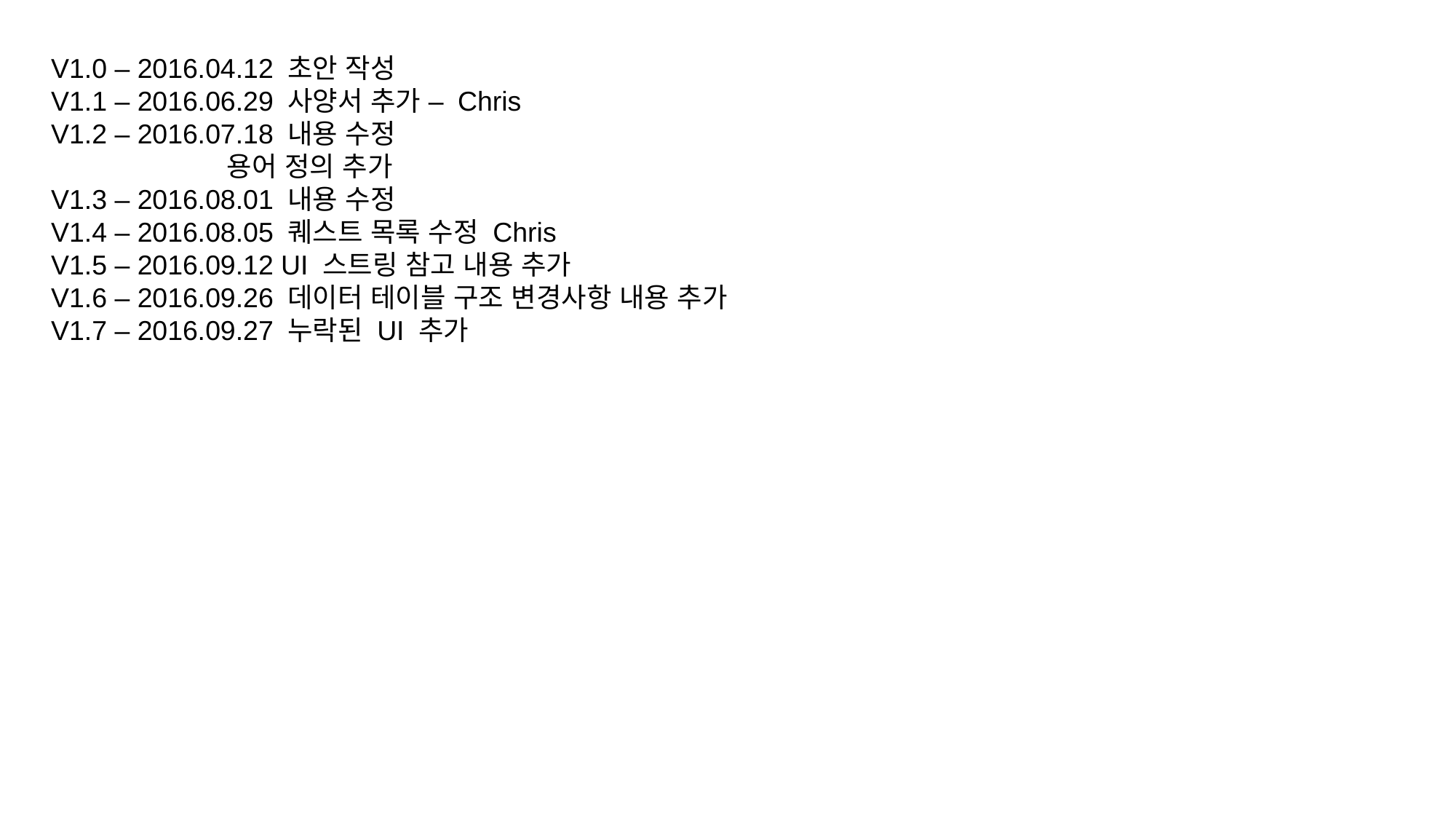

V1.0 – 2016.04.12 초안 작성
V1.1 – 2016.06.29 사양서 추가 – Chris
V1.2 – 2016.07.18 내용 수정
                       용어 정의 추가
V1.3 – 2016.08.01 내용 수정
V1.4 – 2016.08.05 퀘스트 목록 수정 Chris
V1.5 – 2016.09.12 UI 스트링 참고 내용 추가
V1.6 – 2016.09.26 데이터 테이블 구조 변경사항 내용 추가
V1.7 – 2016.09.27 누락된 UI 추가